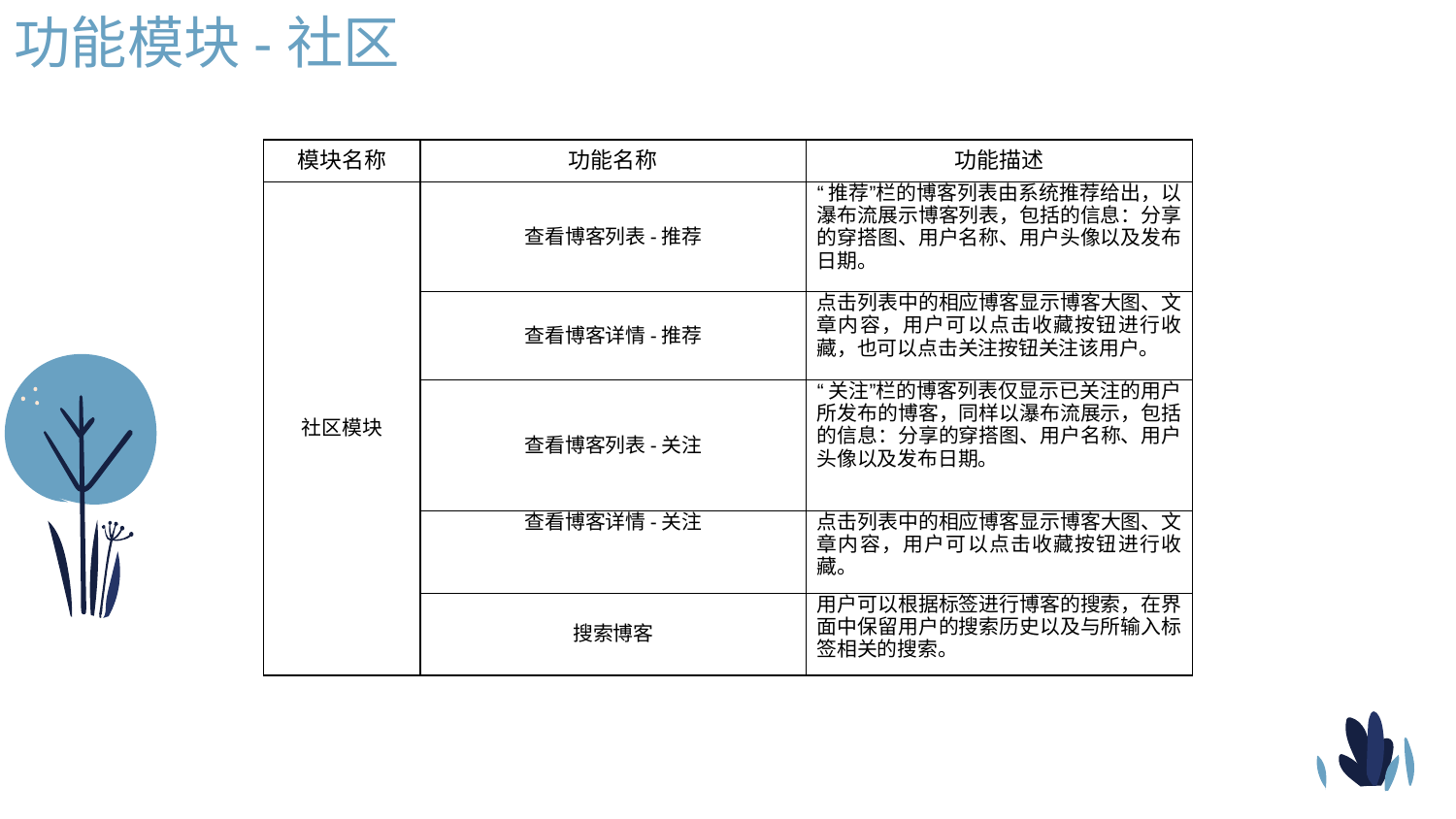

功能模块-社区
| 模块名称 | 功能名称 | 功能描述 |
| --- | --- | --- |
| 社区模块 | 查看博客列表-推荐 | “推荐”栏的博客列表由系统推荐给出，以瀑布流展示博客列表，包括的信息：分享的穿搭图、用户名称、用户头像以及发布日期。 |
|  | 查看博客详情-推荐 | 点击列表中的相应博客显示博客大图、文章内容，用户可以点击收藏按钮进行收藏，也可以点击关注按钮关注该用户。 |
|  | 查看博客列表-关注 | “关注”栏的博客列表仅显示已关注的用户所发布的博客，同样以瀑布流展示，包括的信息：分享的穿搭图、用户名称、用户头像以及发布日期。 |
|  | 查看博客详情-关注 | 点击列表中的相应博客显示博客大图、文章内容，用户可以点击收藏按钮进行收藏。 |
|  | 搜索博客 | 用户可以根据标签进行博客的搜索，在界面中保留用户的搜索历史以及与所输入标签相关的搜索。 |